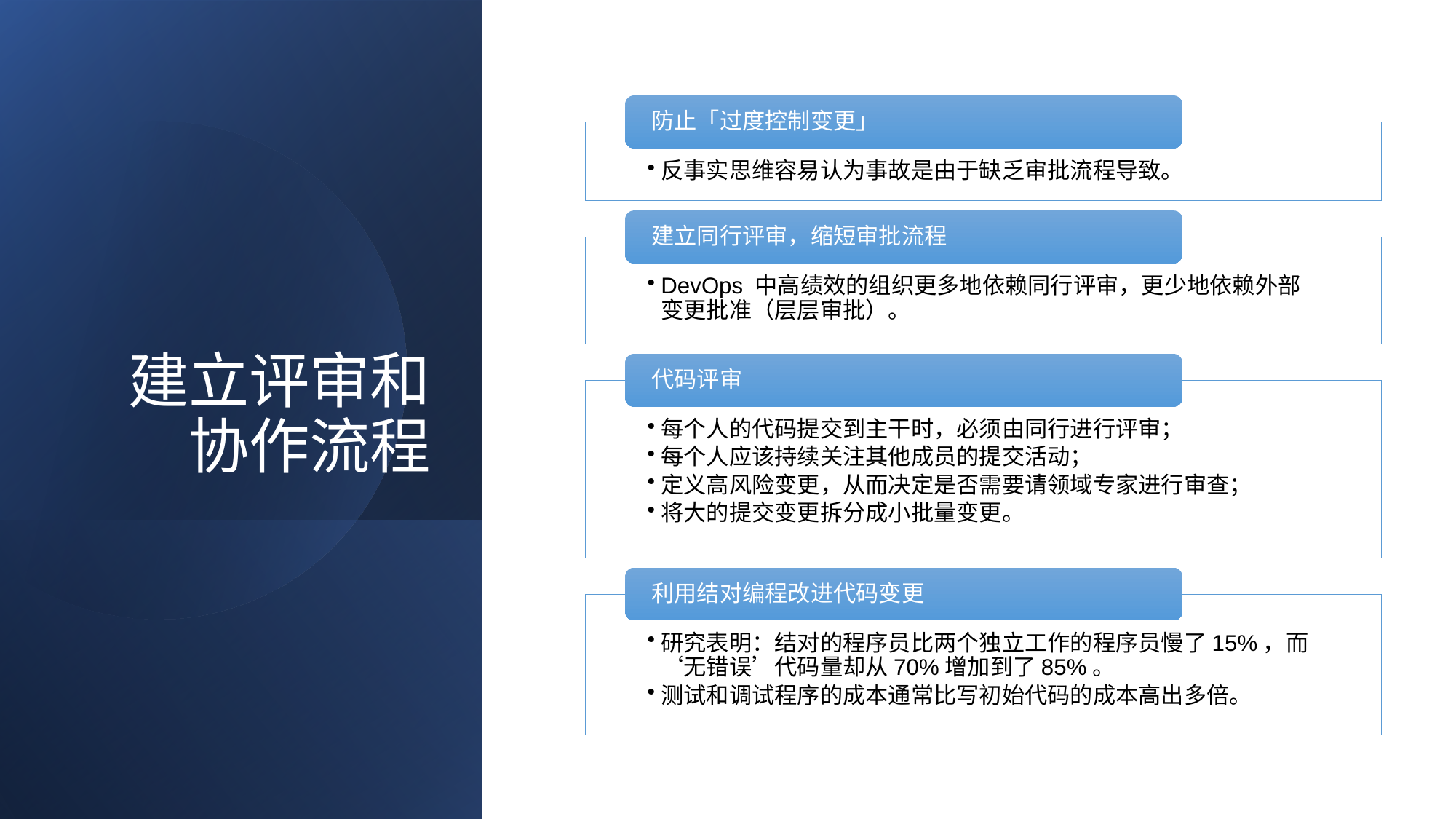

反事实思维容易认为事故是由于缺乏审批流程导致。
防止「过度控制变更」
DevOps 中高绩效的组织更多地依赖同行评审，更少地依赖外部变更批准（层层审批）。
建立同行评审，缩短审批流程
每个人的代码提交到主干时，必须由同行进行评审；
每个人应该持续关注其他成员的提交活动；
定义高风险变更，从而决定是否需要请领域专家进行审查；
将大的提交变更拆分成小批量变更。
代码评审
研究表明：结对的程序员比两个独立工作的程序员慢了15%，而‘无错误’代码量却从70%增加到了85%。
测试和调试程序的成本通常比写初始代码的成本高出多倍。
利用结对编程改进代码变更

# 建立评审和协作流程